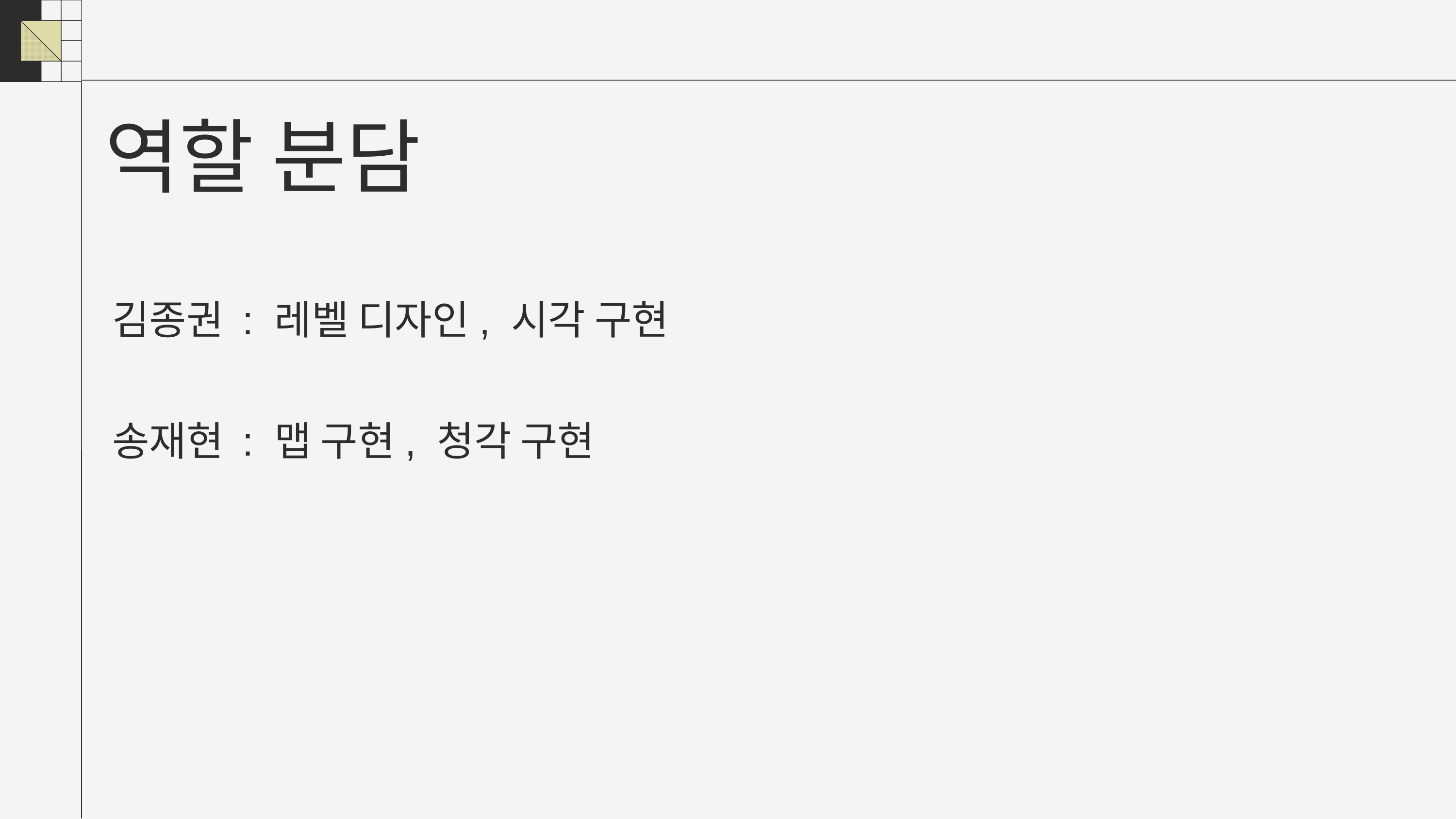

역할 분담

김종권 : 레벨 디자인, 시각 구현

송재현 : 맵 구현, 청각 구현